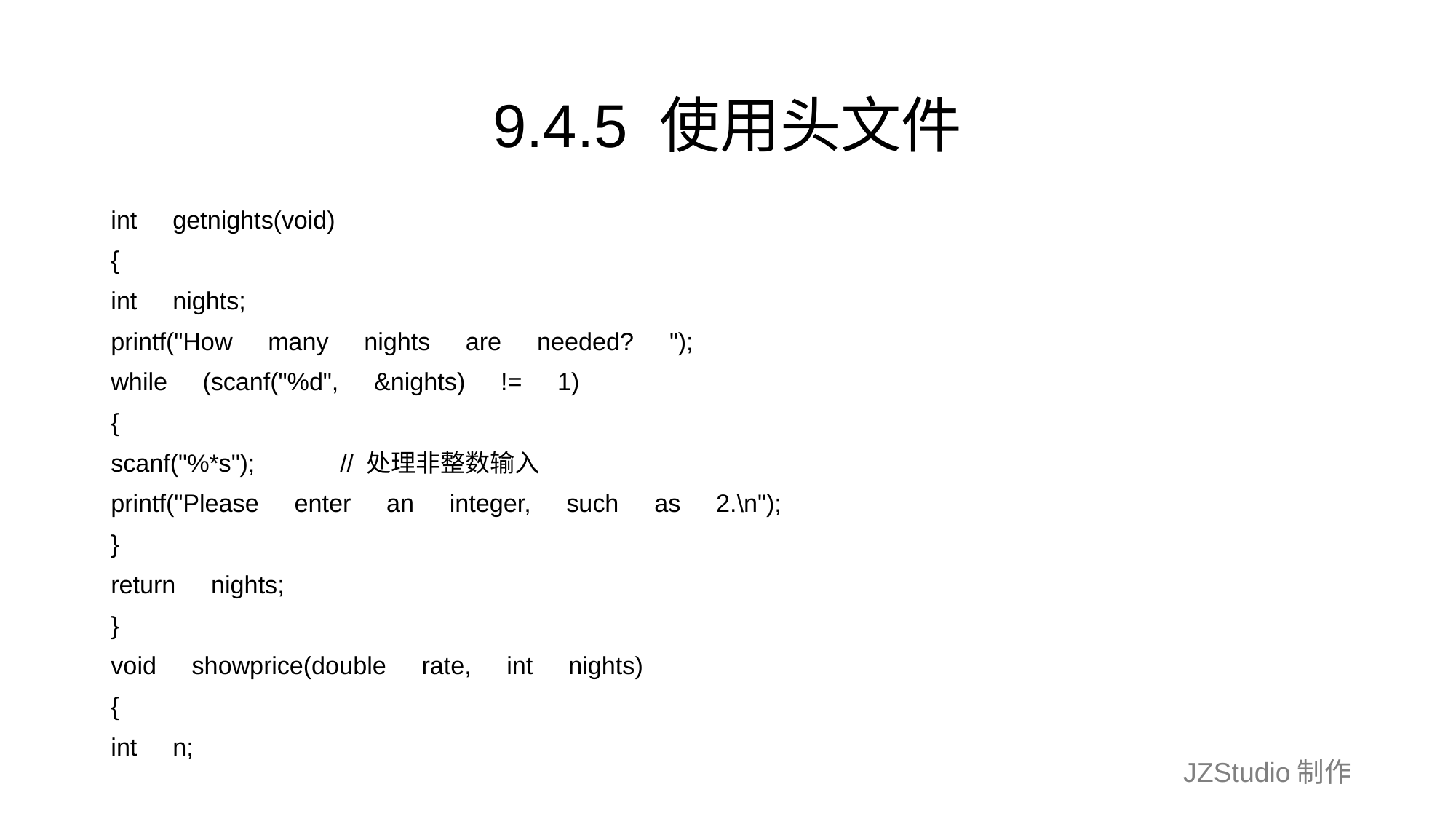

# 9.4.5 使用头文件
int　getnights(void)
{
int　nights;
printf("How　many　nights　are　needed?　");
while　(scanf("%d",　&nights)　!=　1)
{
scanf("%*s");　　　// 处理非整数输入
printf("Please　enter　an　integer,　such　as　2.\n");
}
return　nights;
}
void　showprice(double　rate,　int　nights)
{
int　n;